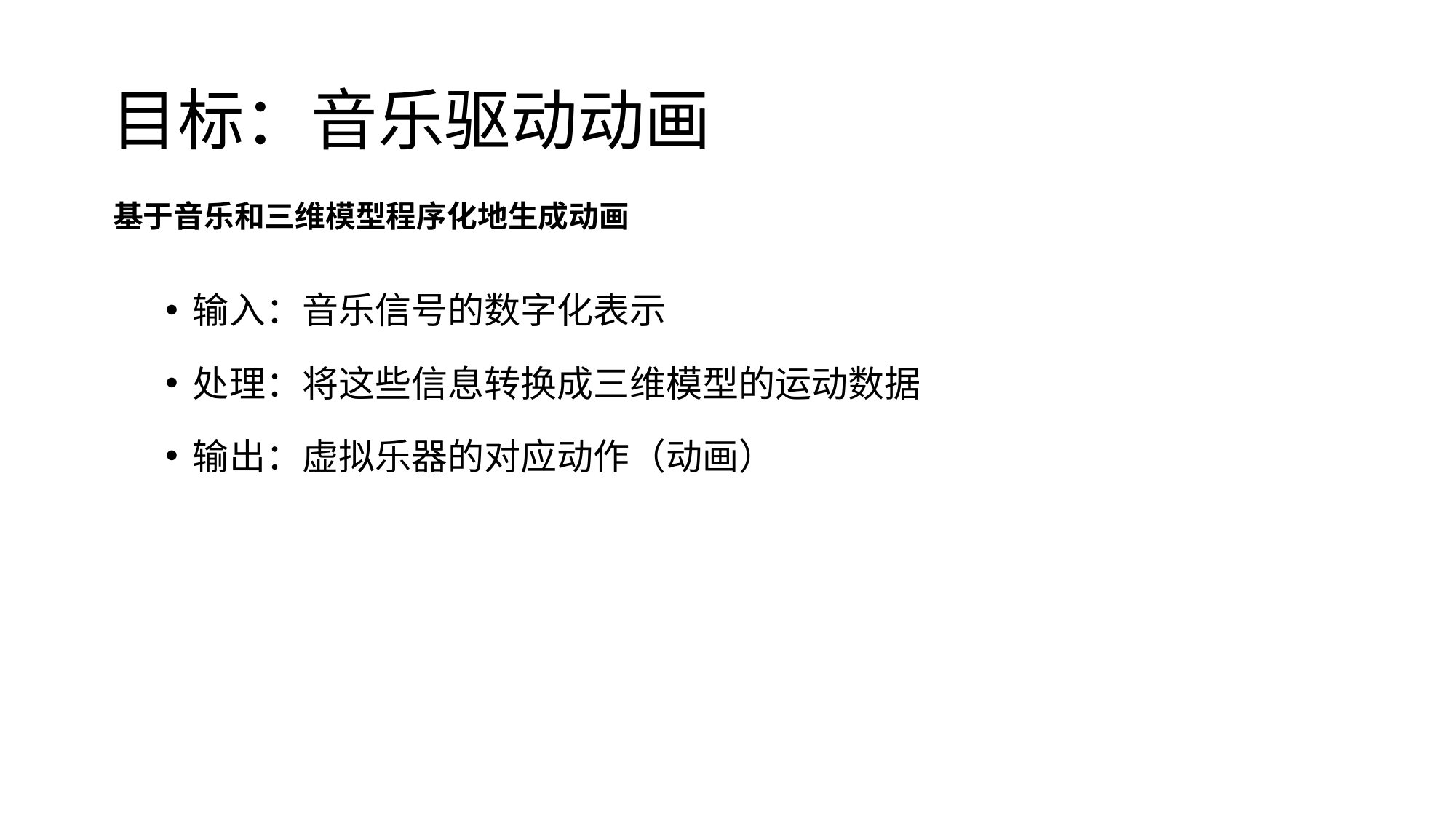

# 目标：音乐驱动动画
基于音乐和三维模型程序化地生成动画
输入：音乐信号的数字化表示
处理：将这些信息转换成三维模型的运动数据
输出：虚拟乐器的对应动作（动画）